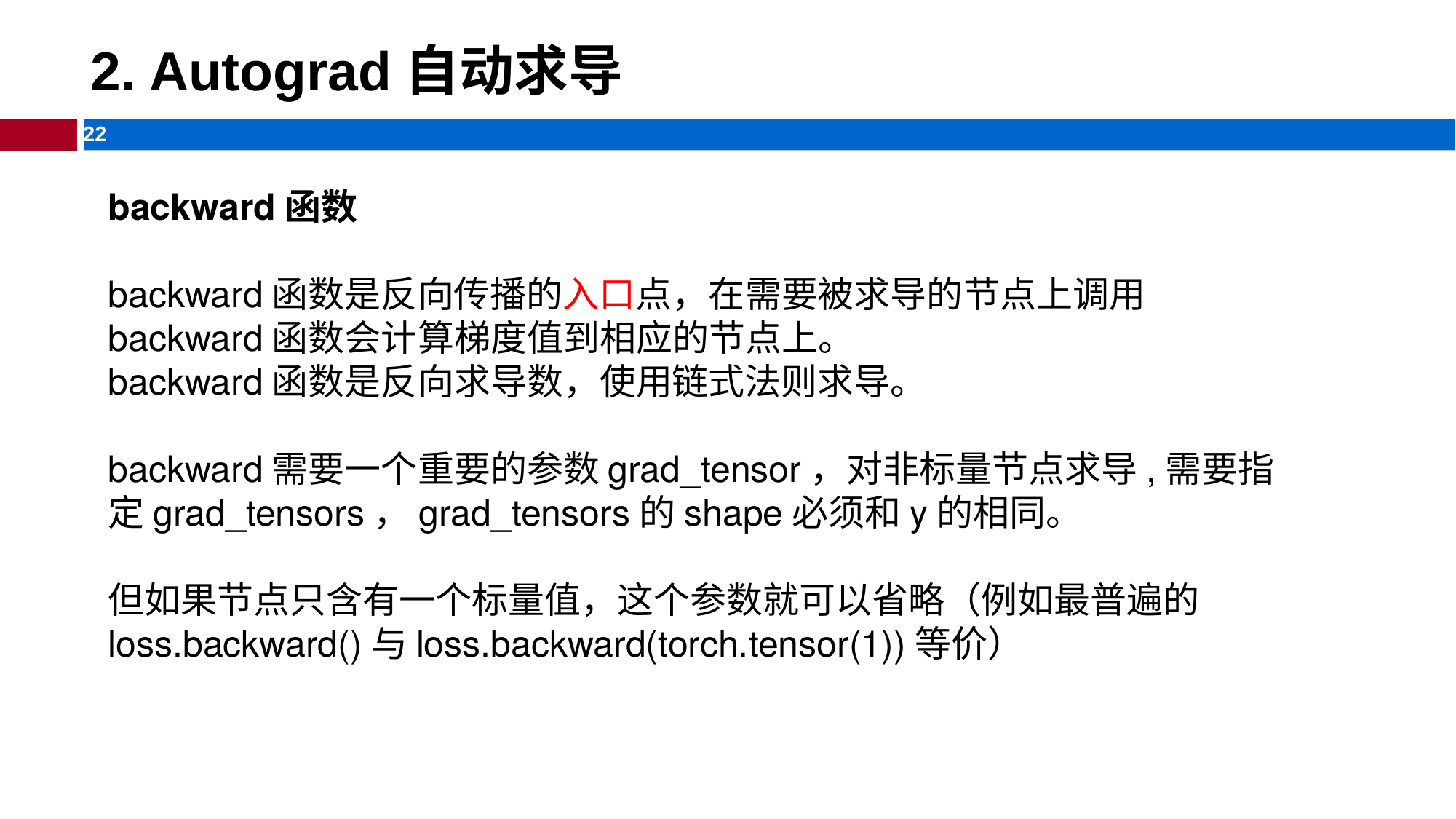

# 2. Autograd自动求导
backward函数

backward函数是反向传播的入口点，在需要被求导的节点上调用backward函数会计算梯度值到相应的节点上。
backward函数是反向求导数，使用链式法则求导。
backward需要一个重要的参数grad_tensor，对非标量节点求导,需要指定grad_tensors，grad_tensors的shape必须和y的相同。

但如果节点只含有一个标量值，这个参数就可以省略（例如最普遍的loss.backward()与loss.backward(torch.tensor(1))等价）